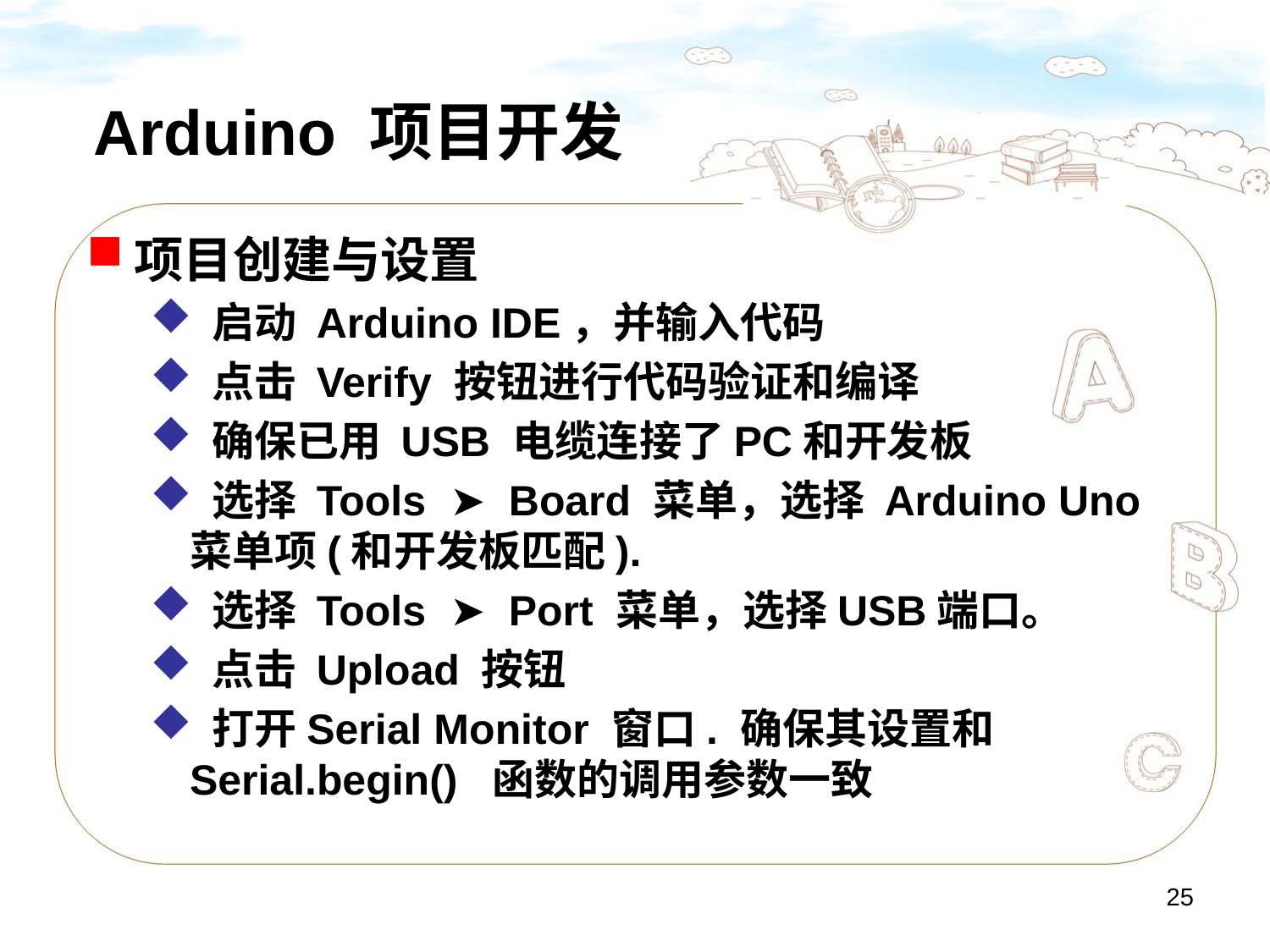

# Arduino 项目开发
项目创建与设置
 启动 Arduino IDE，并输入代码
 点击 Verify 按钮进行代码验证和编译
 确保已用 USB 电缆连接了PC和开发板
 选择 Tools  ➤  Board 菜单，选择 Arduino Uno 菜单项(和开发板匹配).
 选择 Tools  ➤  Port 菜单，选择USB端口。
 点击 Upload 按钮
 打开Serial Monitor 窗口. 确保其设置和  Serial.begin()  函数的调用参数一致

25